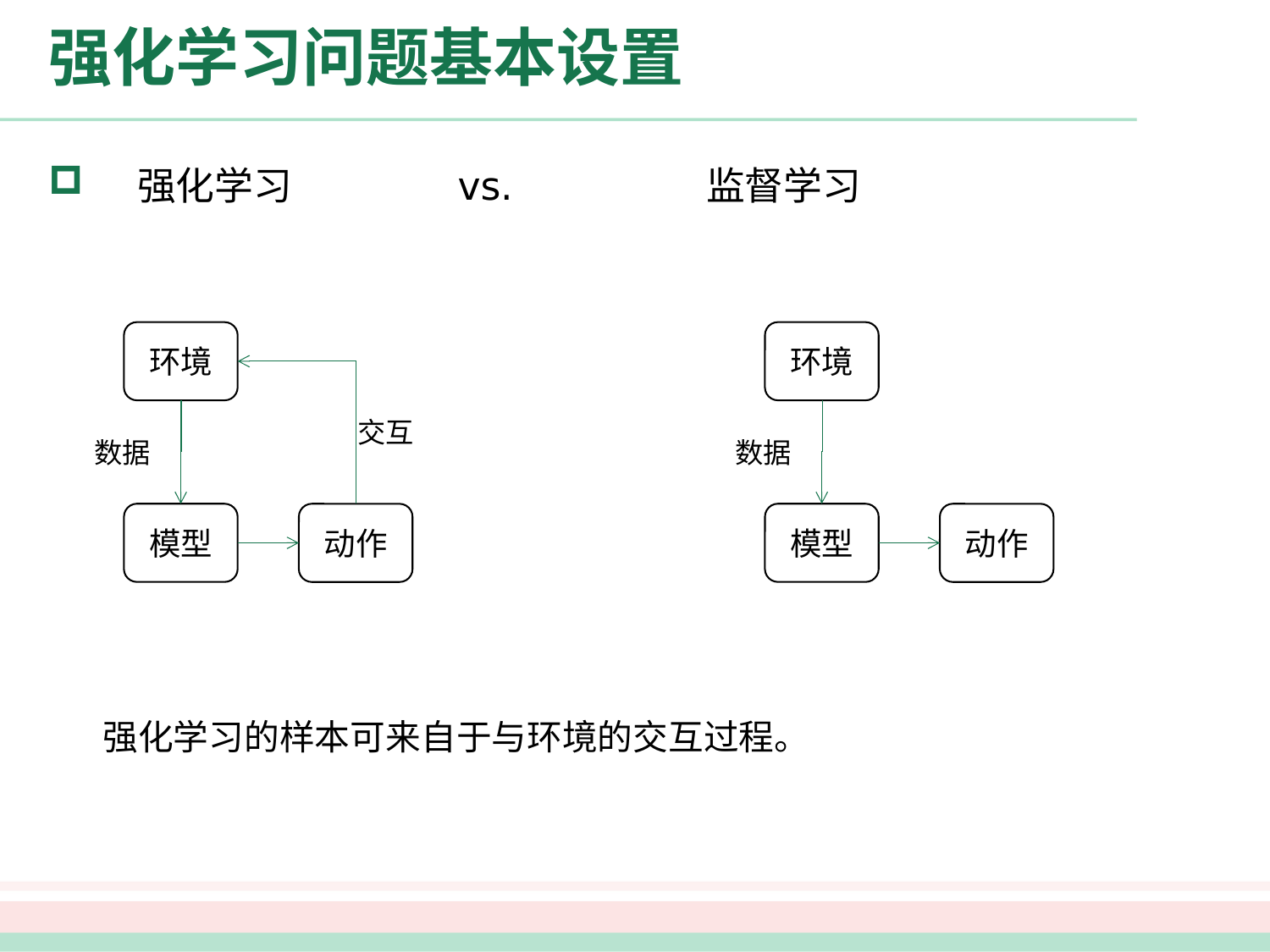

# 强化学习问题基本设置
     强化学习                  vs.               监督学习

环境
环境
交互
数据
数据
模型
模型
动作
动作
强化学习的样本可来自于与环境的交互过程。